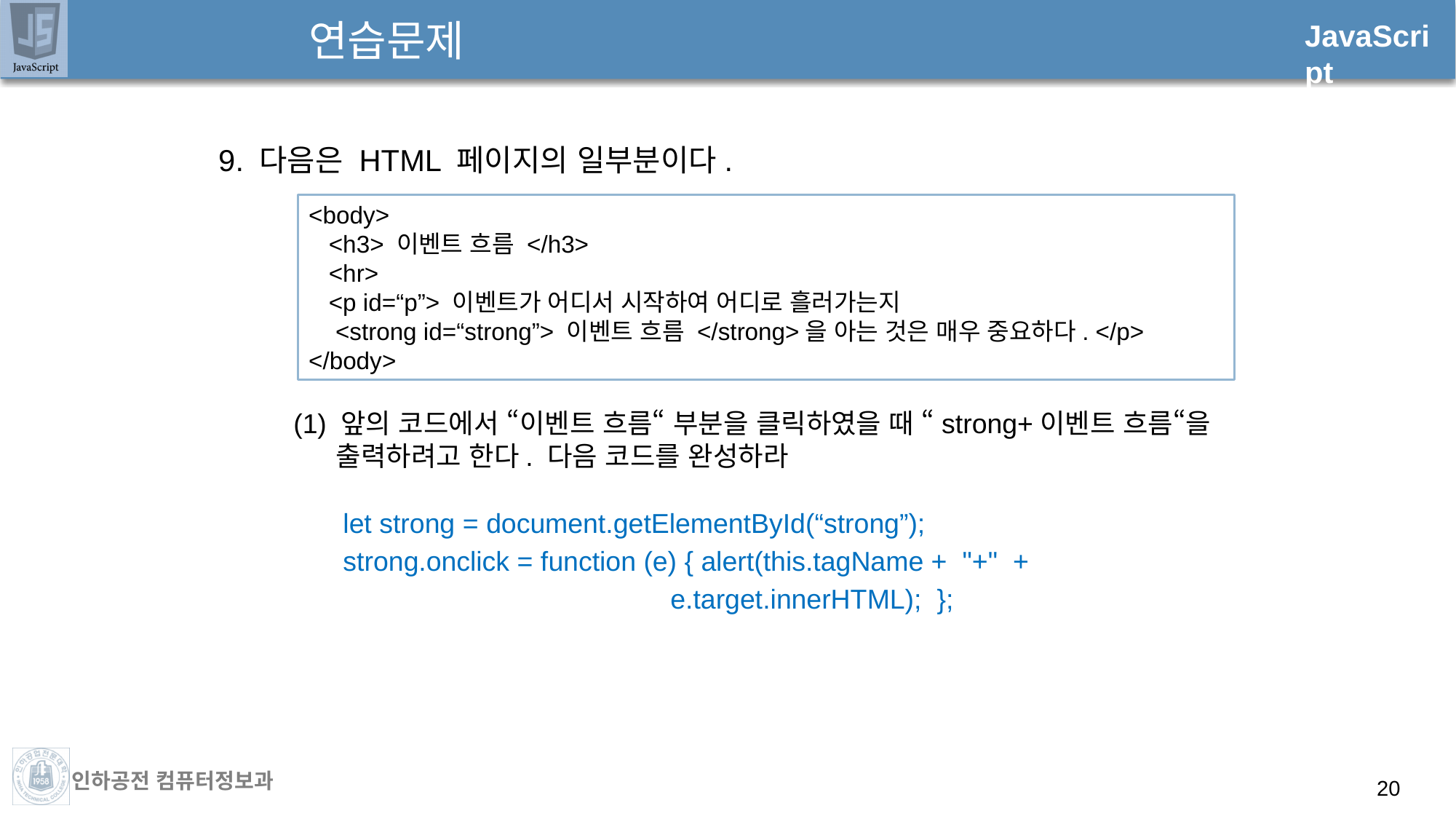

# 연습문제
9. 다음은 HTML 페이지의 일부분이다.
<body>
   <h3> 이벤트 흐름 </h3>
   <hr>
   <p id=“p”> 이벤트가 어디서 시작하여 어디로 흘러가는지
    <strong id=“strong”> 이벤트 흐름 </strong>을 아는 것은 매우 중요하다. </p>
</body>
(1) 앞의 코드에서 “이벤트 흐름“ 부분을 클릭하였을 때 “strong+이벤트 흐름“을 출력하려고 한다. 다음 코드를 완성하라

let strong = document.getElementById(“strong”);
strong.onclick = function (e) { alert(this.tagName +  "+"  +
                                           e.target.innerHTML);  };